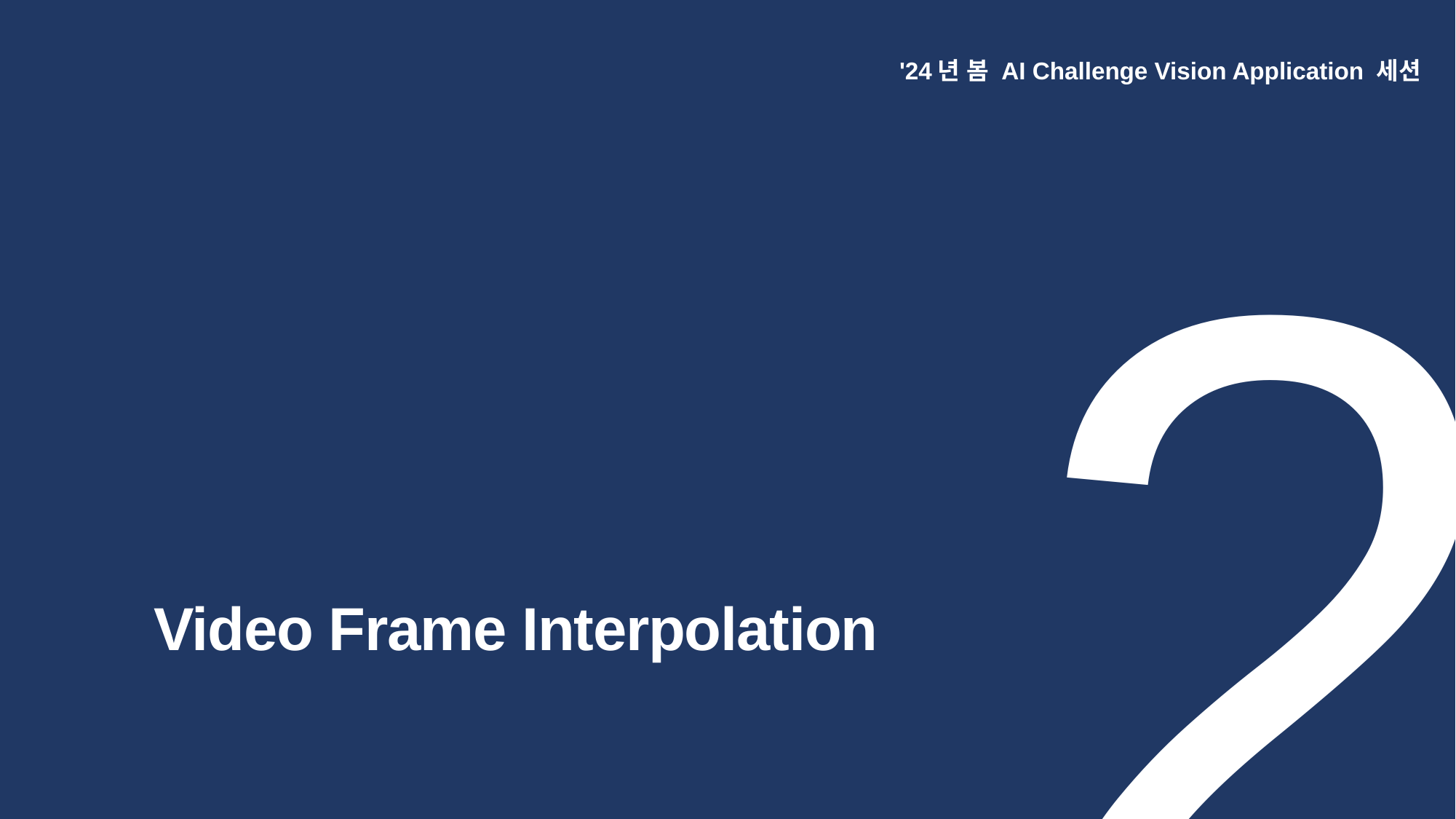

2
'24년 봄 AI Challenge Vision Application 세션
Video Frame Interpolation